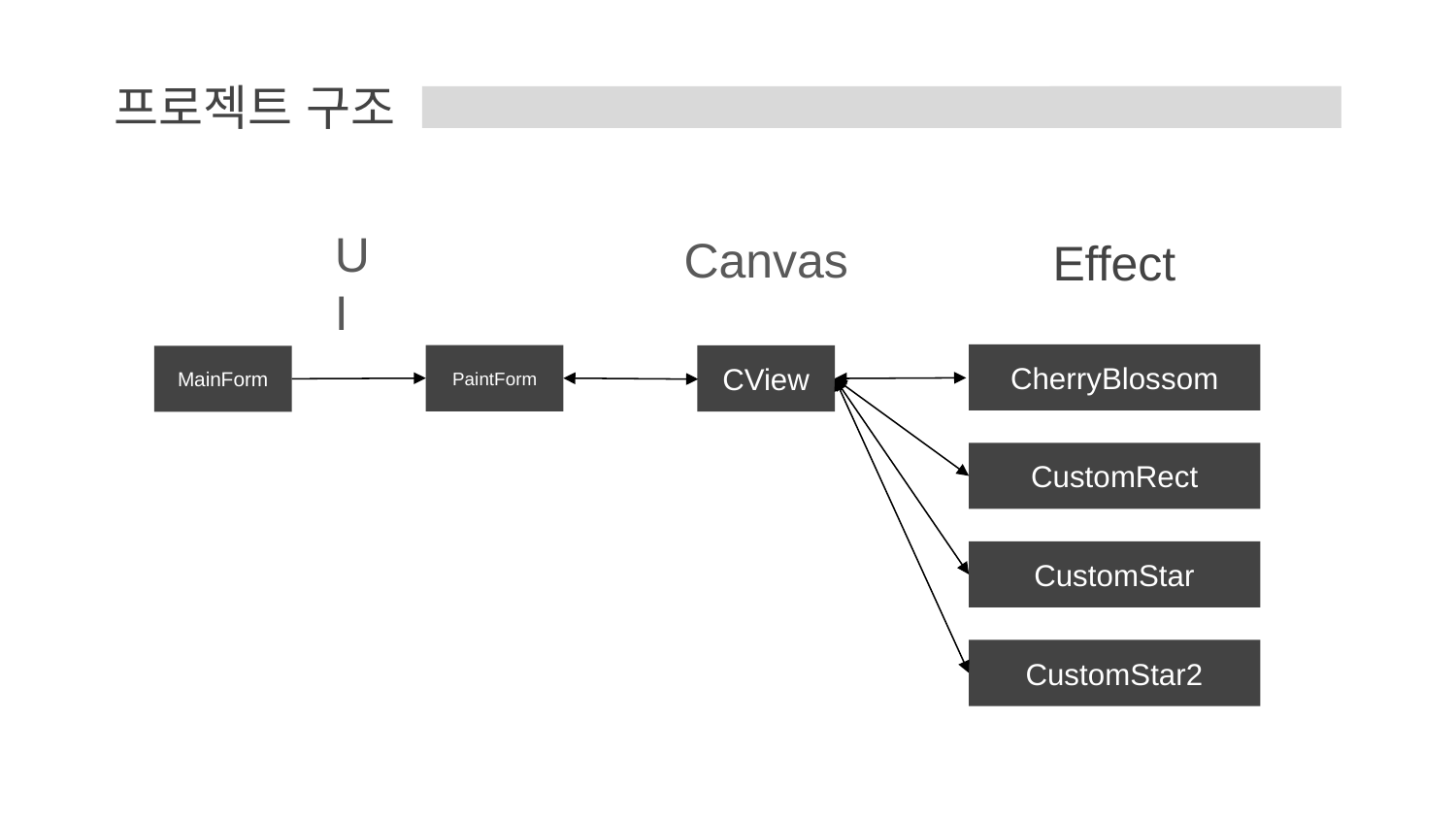

# 프로젝트 구조

UI
Canvas
Effect
CherryBlossom
PaintForm
CView
MainForm
CustomRect
CustomStar
CustomStar2